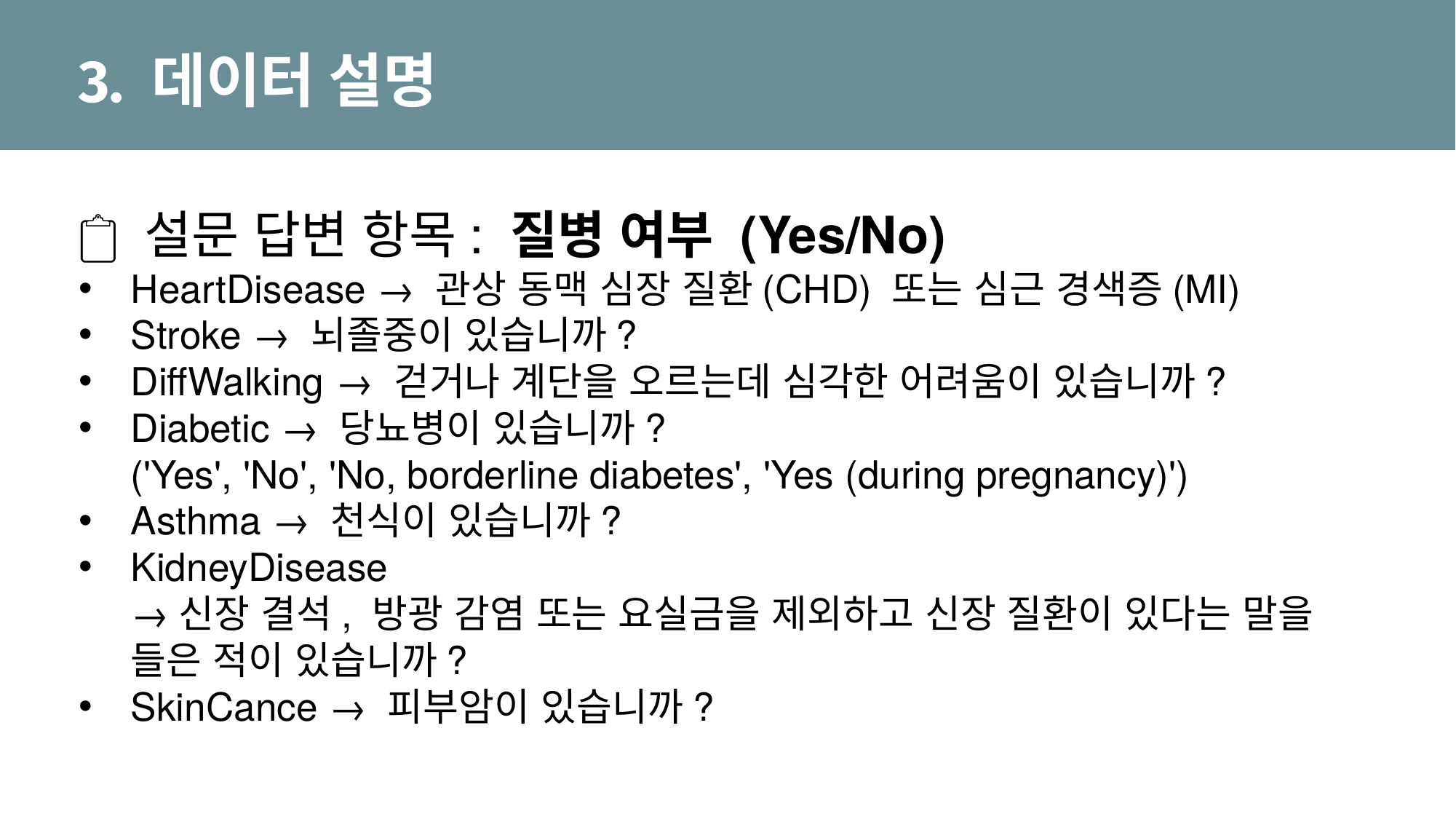

# 3. 데이터 설명
📋 설문 답변 항목: 질병 여부 (Yes/No)
HeartDisease → 관상 동맥 심장 질환(CHD) 또는 심근 경색증(MI)
Stroke → 뇌졸중이 있습니까?
DiffWalking → 걷거나 계단을 오르는데 심각한 어려움이 있습니까?
Diabetic → 당뇨병이 있습니까?
('Yes', 'No', 'No, borderline diabetes', 'Yes (during pregnancy)')
Asthma → 천식이 있습니까?
KidneyDisease
→신장 결석, 방광 감염 또는 요실금을 제외하고 신장 질환이 있다는 말을 들은 적이 있습니까?
SkinCance → 피부암이 있습니까?